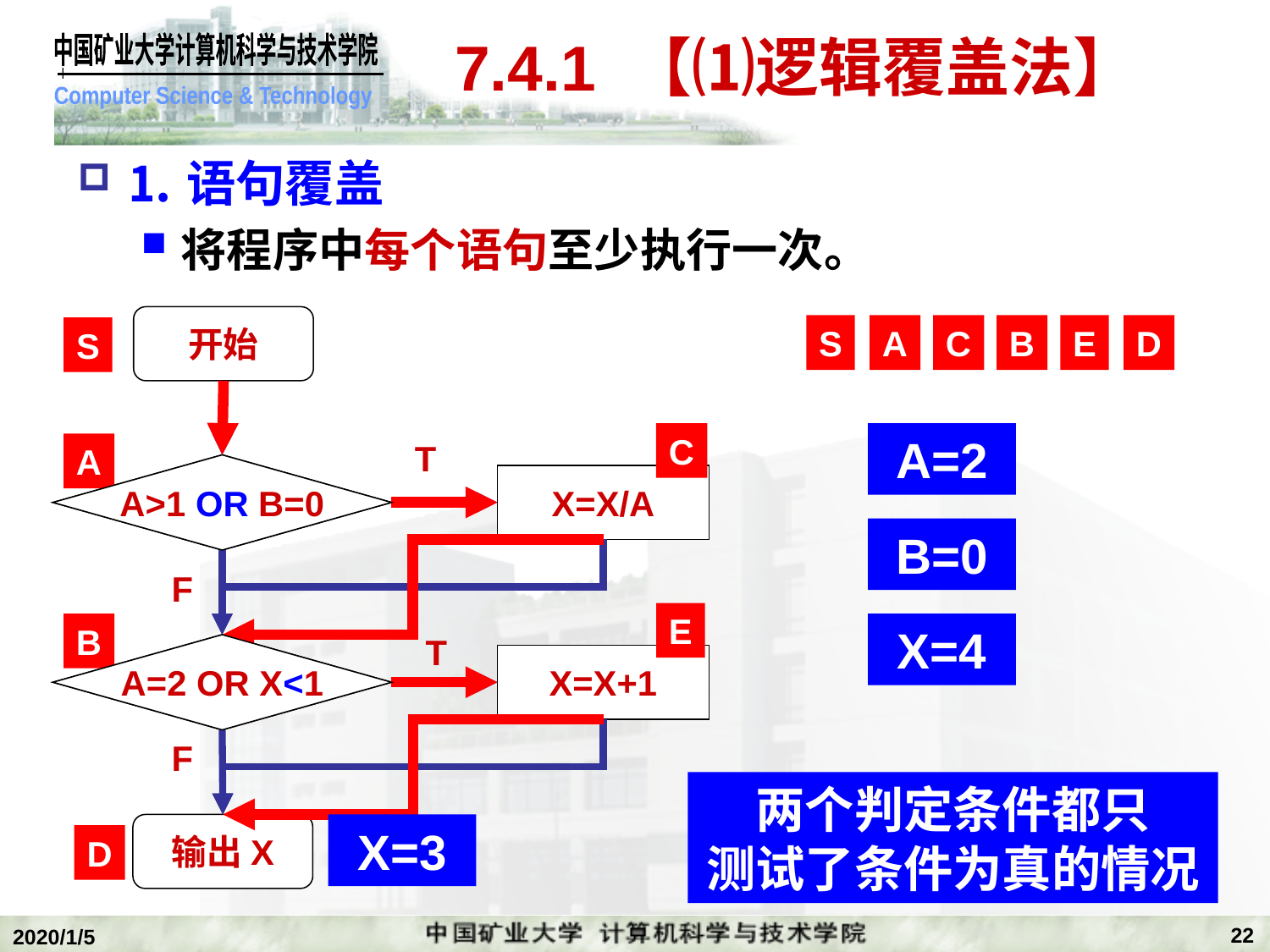

# 7.4.1 【⑴逻辑覆盖法】
⒈语句覆盖
将程序中每个语句至少执行一次。
开始
S
C
T
A
A>1 AND B=0
X=X/A
F
E
B
T
A=2 OR X>1
X=X+1
F
输出X
D
S
A
C
B
E
D
A=2
A>1 OR B=0
B=0
X=4
A=2 OR X<1
两个判定条件都只
测试了条件为真的情况
X=3
22
2020/1/5